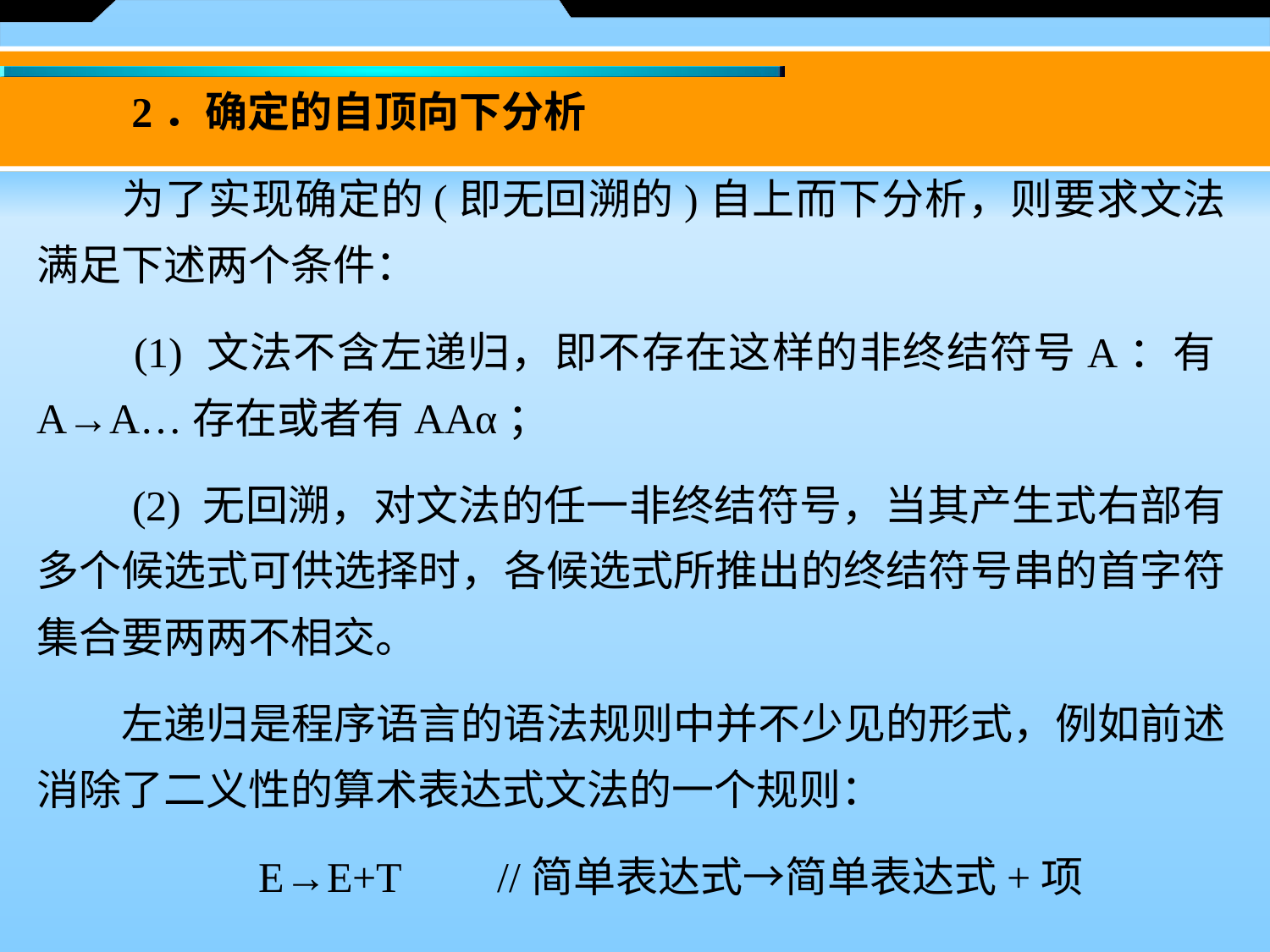

2．确定的自顶向下分析
　　为了实现确定的(即无回溯的)自上而下分析，则要求文法满足下述两个条件：
　　(1) 文法不含左递归，即不存在这样的非终结符号A：有A→A…存在或者有AAα；
　　(2) 无回溯，对文法的任一非终结符号，当其产生式右部有多个候选式可供选择时，各候选式所推出的终结符号串的首字符集合要两两不相交。
　　左递归是程序语言的语法规则中并不少见的形式，例如前述消除了二义性的算术表达式文法的一个规则：
                     E→E+T         //简单表达式→简单表达式+项